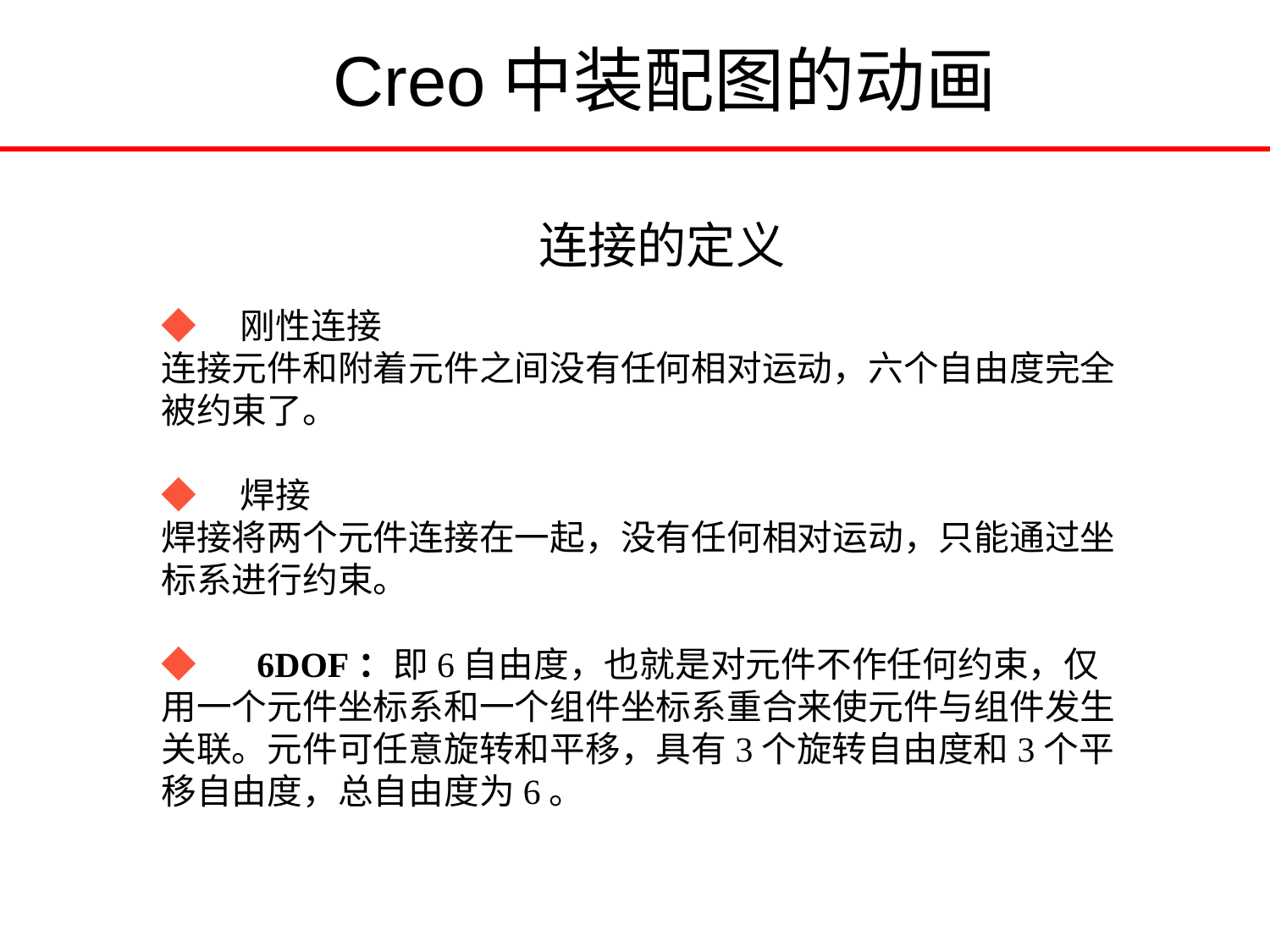

Creo中装配图的动画
连接的定义
◆　刚性连接
连接元件和附着元件之间没有任何相对运动，六个自由度完全被约束了。

◆　焊接
焊接将两个元件连接在一起，没有任何相对运动，只能通过坐标系进行约束。

◆ 　6DOF：即6自由度，也就是对元件不作任何约束，仅用一个元件坐标系和一个组件坐标系重合来使元件与组件发生关联。元件可任意旋转和平移，具有3个旋转自由度和3个平移自由度，总自由度为6。